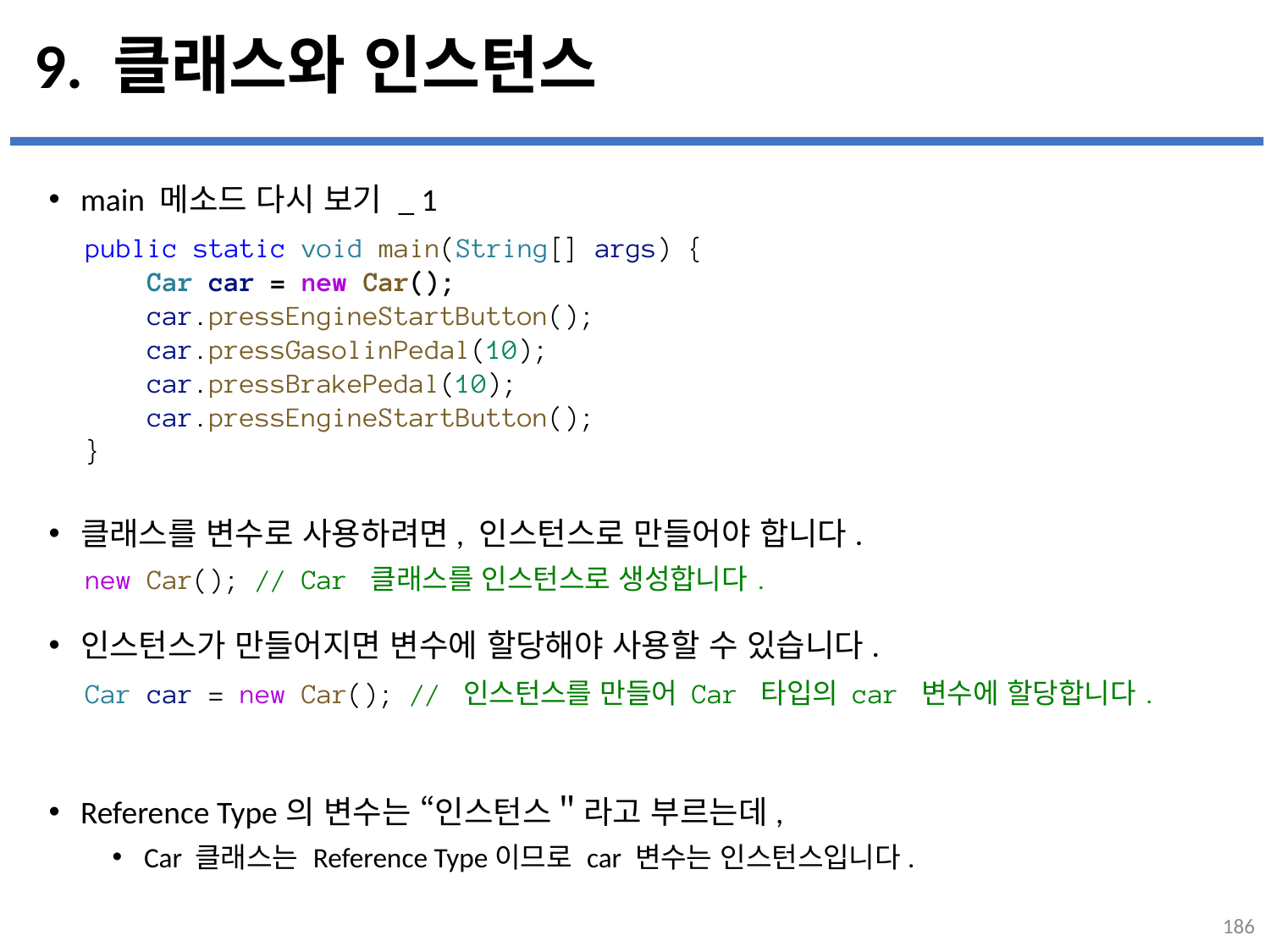

# 9. 클래스와 인스턴스
main 메소드 다시 보기 _ 1

클래스를 변수로 사용하려면, 인스턴스로 만들어야 합니다.

인스턴스가 만들어지면 변수에 할당해야 사용할 수 있습니다.

Reference Type의 변수는 “인스턴스＂라고 부르는데,
Car 클래스는 Reference Type이므로 car 변수는 인스턴스입니다.

...

설명
public static void main(String[] args) {
    Car car = new Car();
    car.pressEngineStartButton();
    car.pressGasolinPedal(10);
    car.pressBrakePedal(10);
    car.pressEngineStartButton();
}
new Car(); // Car 클래스를 인스턴스로 생성합니다.
Car car = new Car(); // 인스턴스를 만들어 Car 타입의 car 변수에 할당합니다.
186